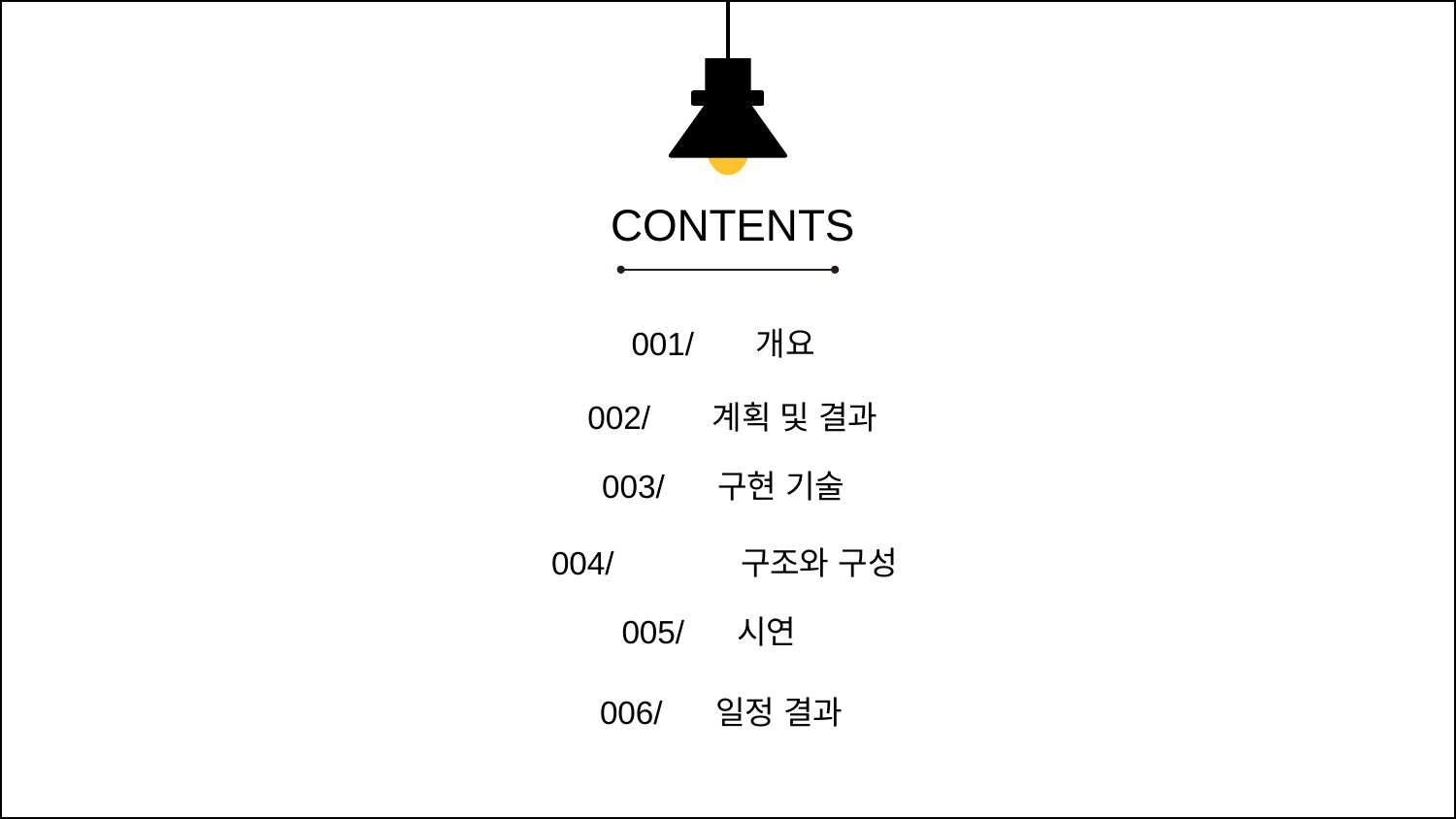

CONTENTS
001/      개요
002/      계획 및 결과
003/     구현 기술
004/	    구조와 구성
005/     시연
006/     일정 결과